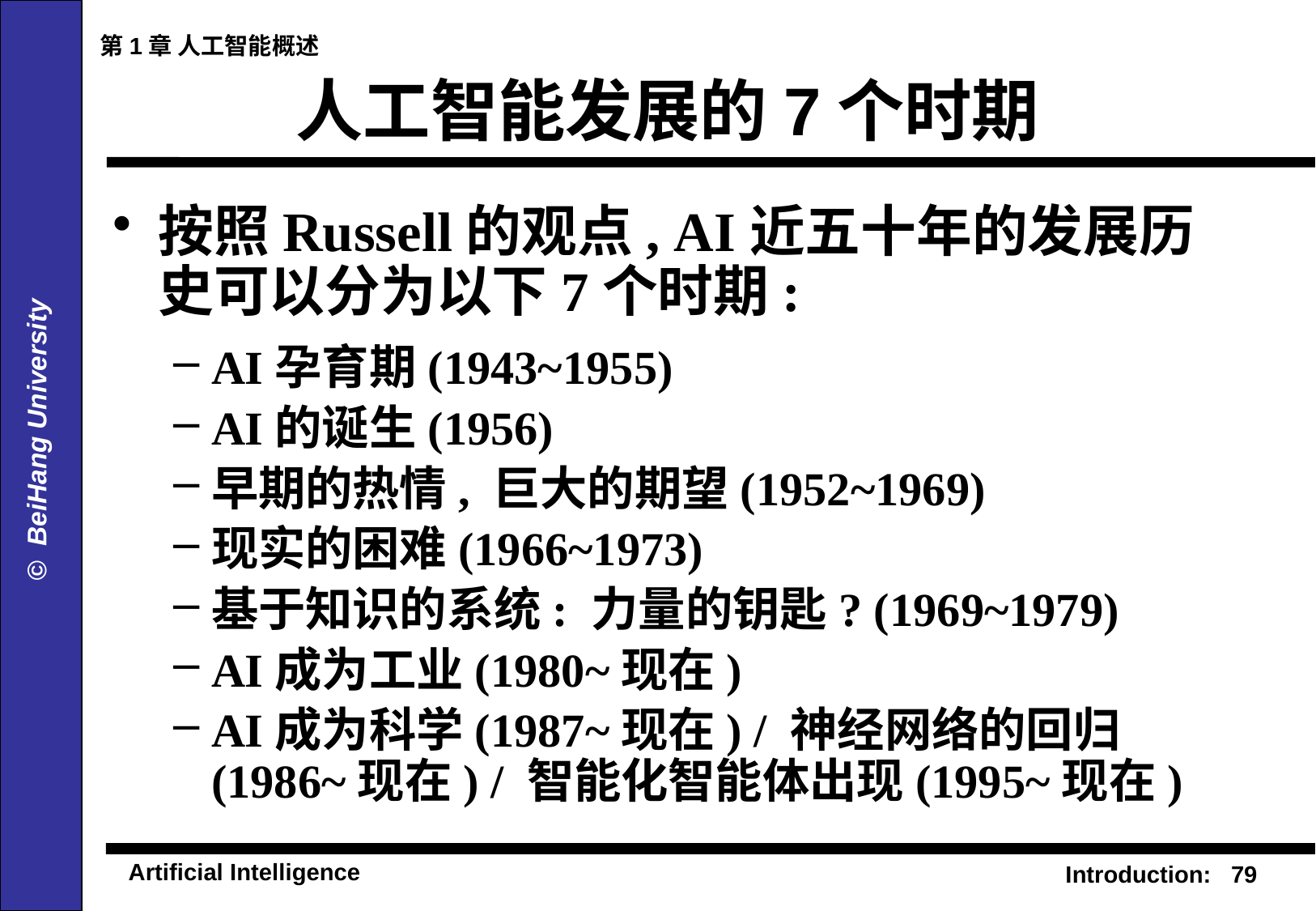

第1章 人工智能概述
# 人工智能发展的7个时期
按照Russell的观点, AI近五十年的发展历史可以分为以下7个时期:
AI孕育期(1943~1955)
AI的诞生(1956)
早期的热情, 巨大的期望(1952~1969)
现实的困难(1966~1973)
基于知识的系统: 力量的钥匙? (1969~1979)
AI成为工业(1980~现在)
AI成为科学(1987~现在) / 神经网络的回归  (1986~现在) / 智能化智能体出现(1995~现在)